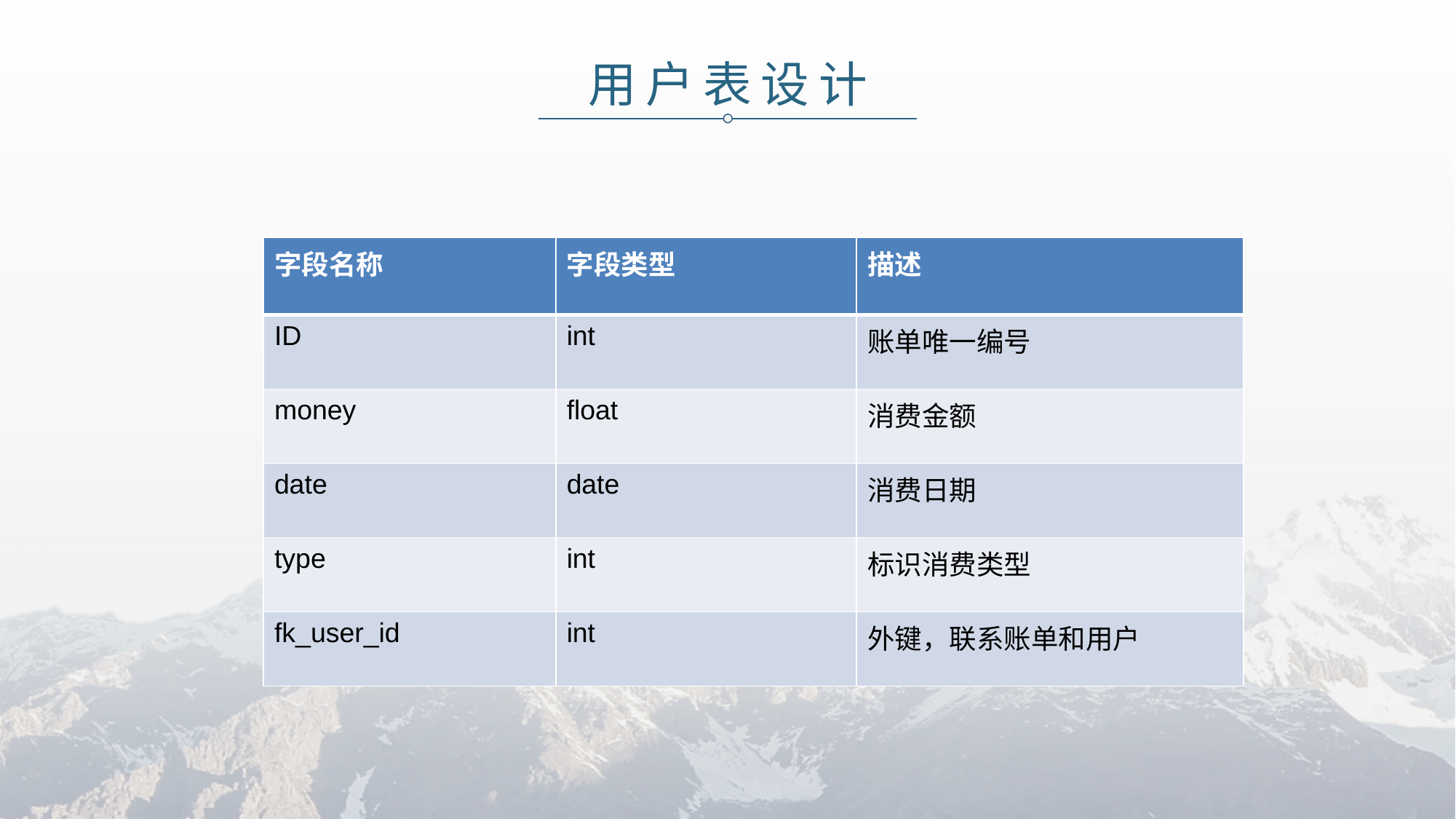

用户表设计

| 字段名称 | 字段类型 | 描述 |
| --- | --- | --- |
| ID | int | 账单唯一编号 |
| money | float | 消费金额 |
| date | date | 消费日期 |
| type | int | 标识消费类型 |
| fk\_user\_id | int | 外键，联系账单和用户 |